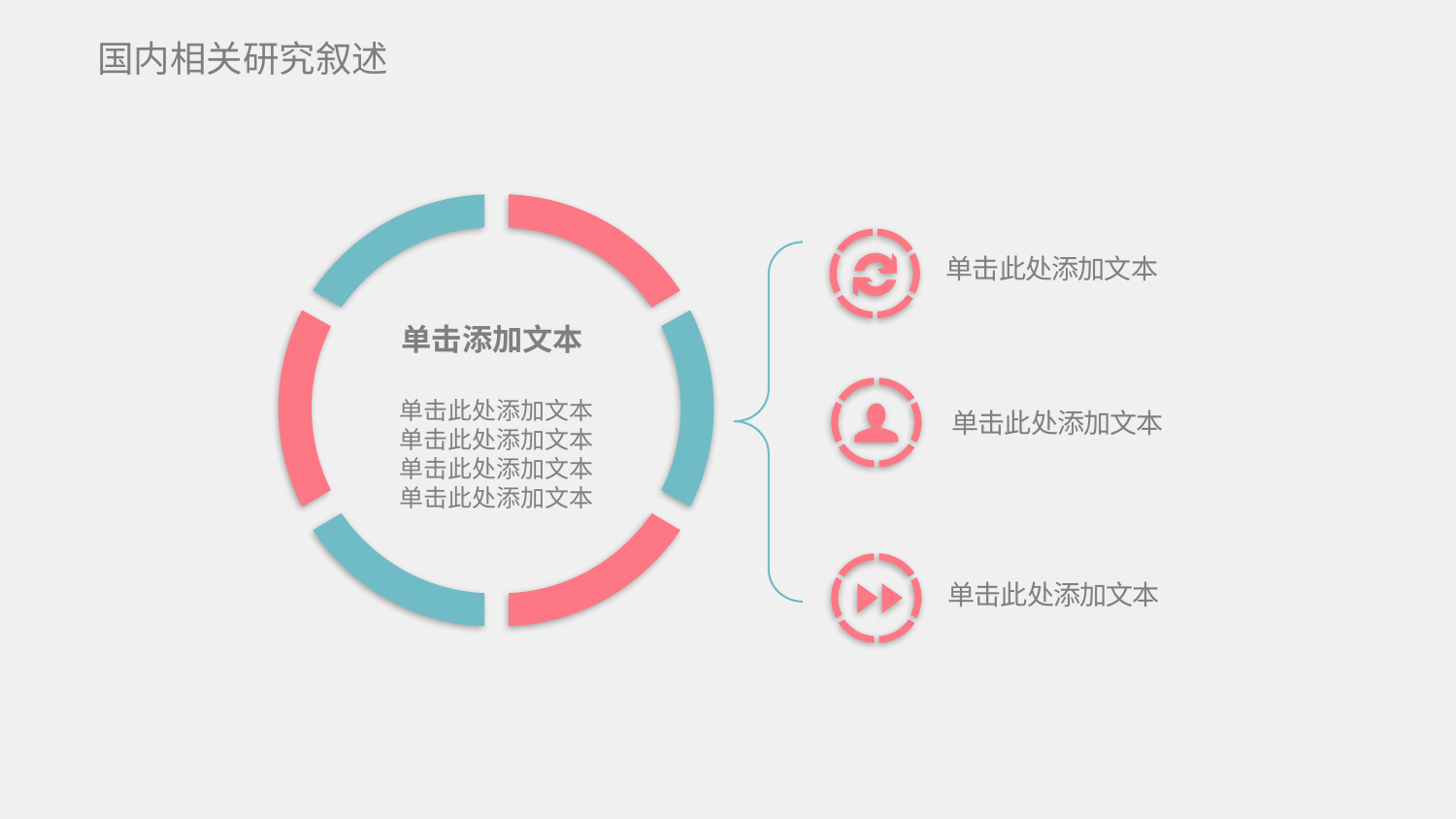

国内相关研究叙述

单击此处添加文本
单击添加文本
单击此处添加文本
单击此处添加文本
单击此处添加文本
单击此处添加文本

单击此处添加文本

单击此处添加文本